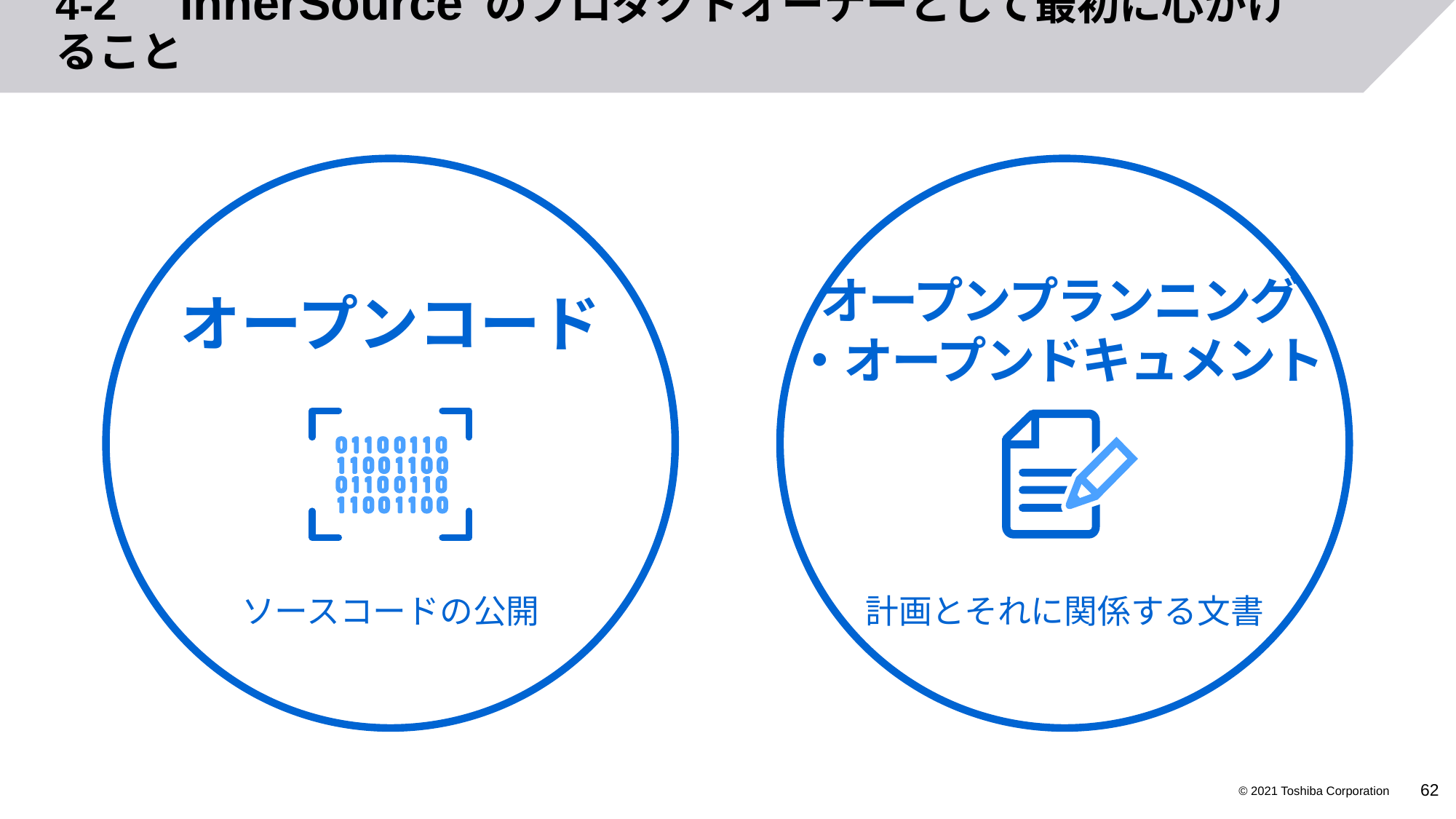

# 4-2　InnerSource のプロダクトオーナーとして最初に心がけること

オープンコード

ソースコードの公開

オープンプランニング
・オープンドキュメント

計画とそれに関係する文書